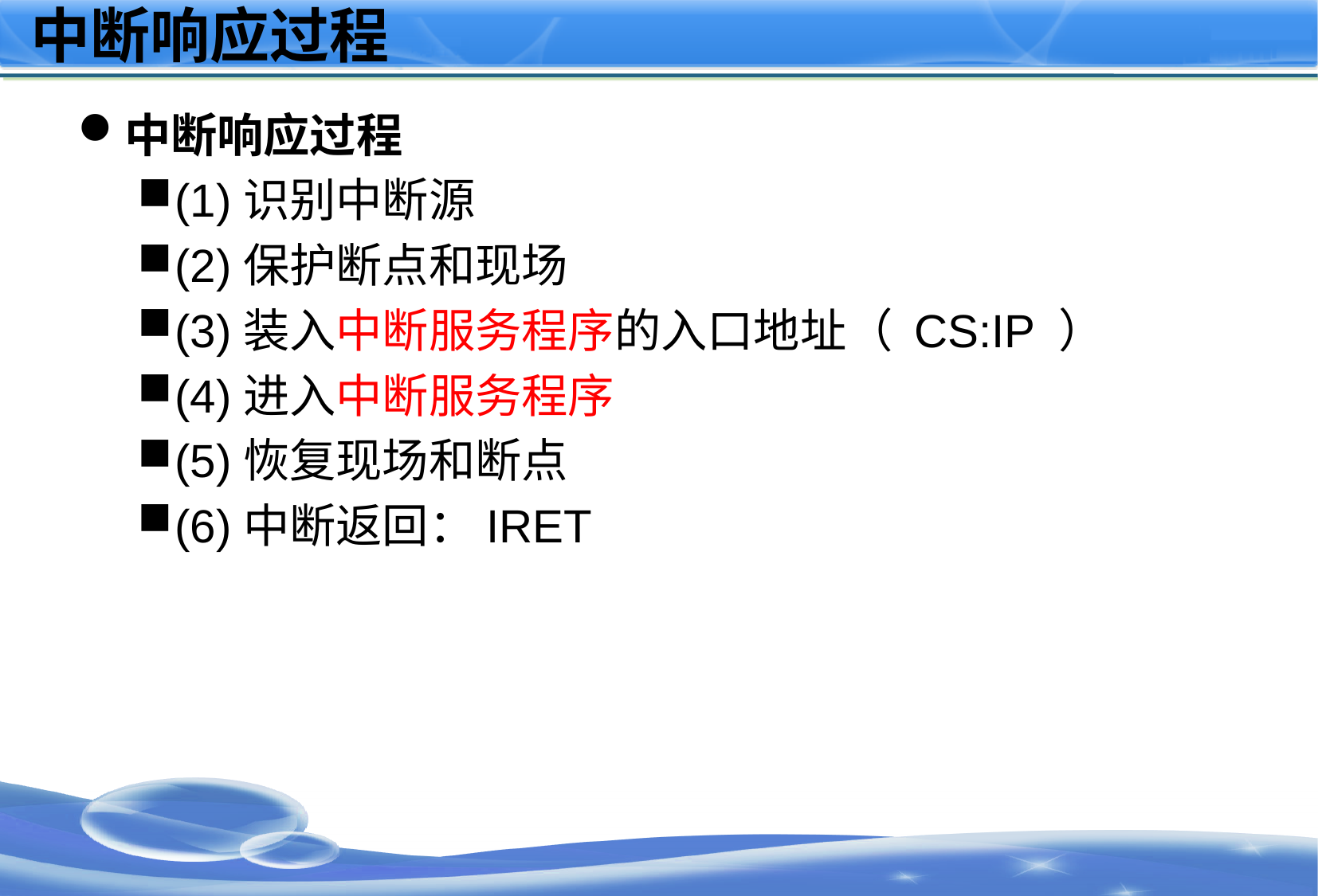

# 中断响应过程
中断响应过程
(1)识别中断源
(2)保护断点和现场
(3)装入中断服务程序的入口地址（ CS:IP ）
(4)进入中断服务程序
(5)恢复现场和断点
(6)中断返回：IRET